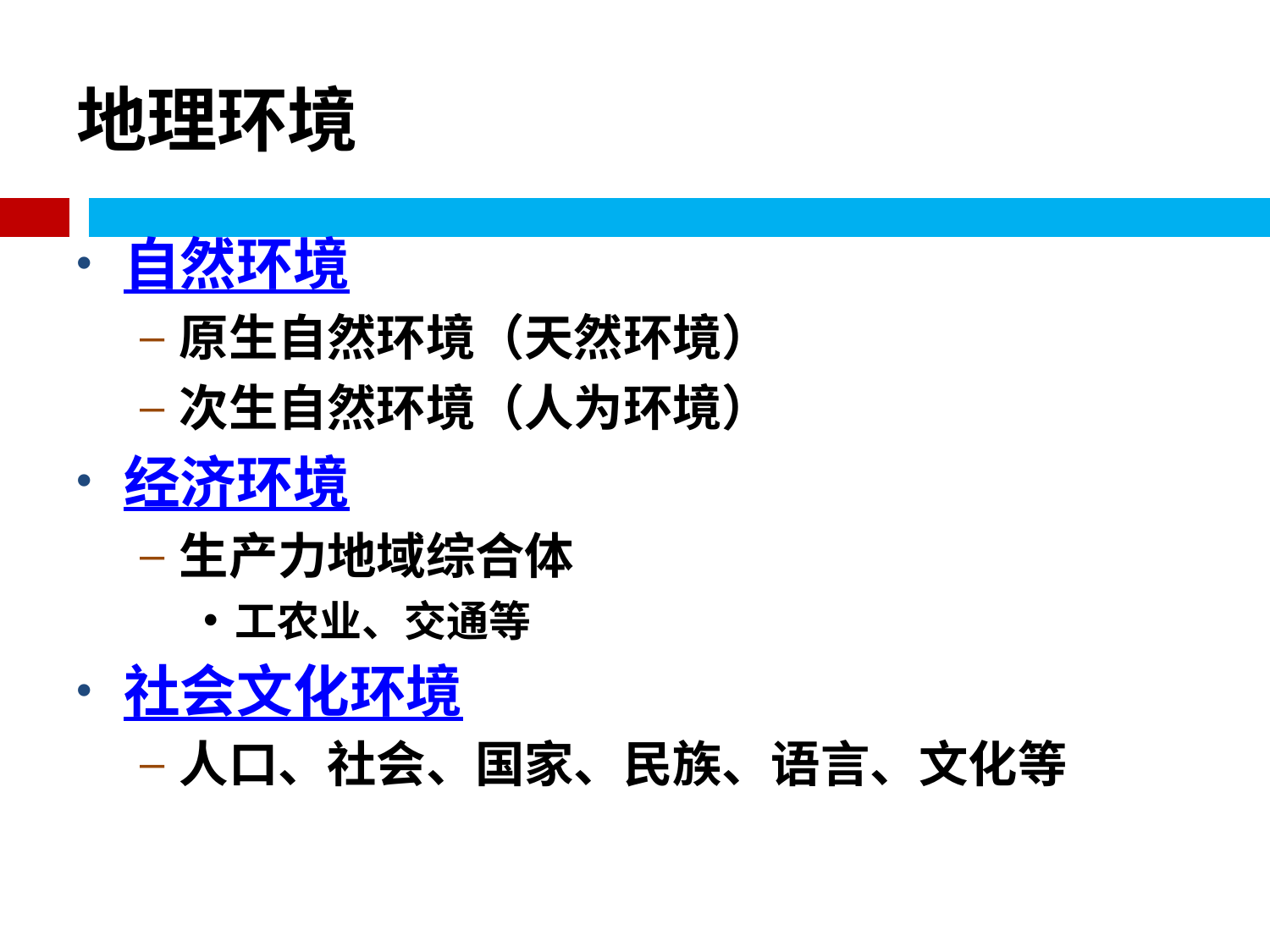

# 地理环境
自然环境
原生自然环境（天然环境）
次生自然环境（人为环境）
经济环境
生产力地域综合体
工农业、交通等
社会文化环境
人口、社会、国家、民族、语言、文化等